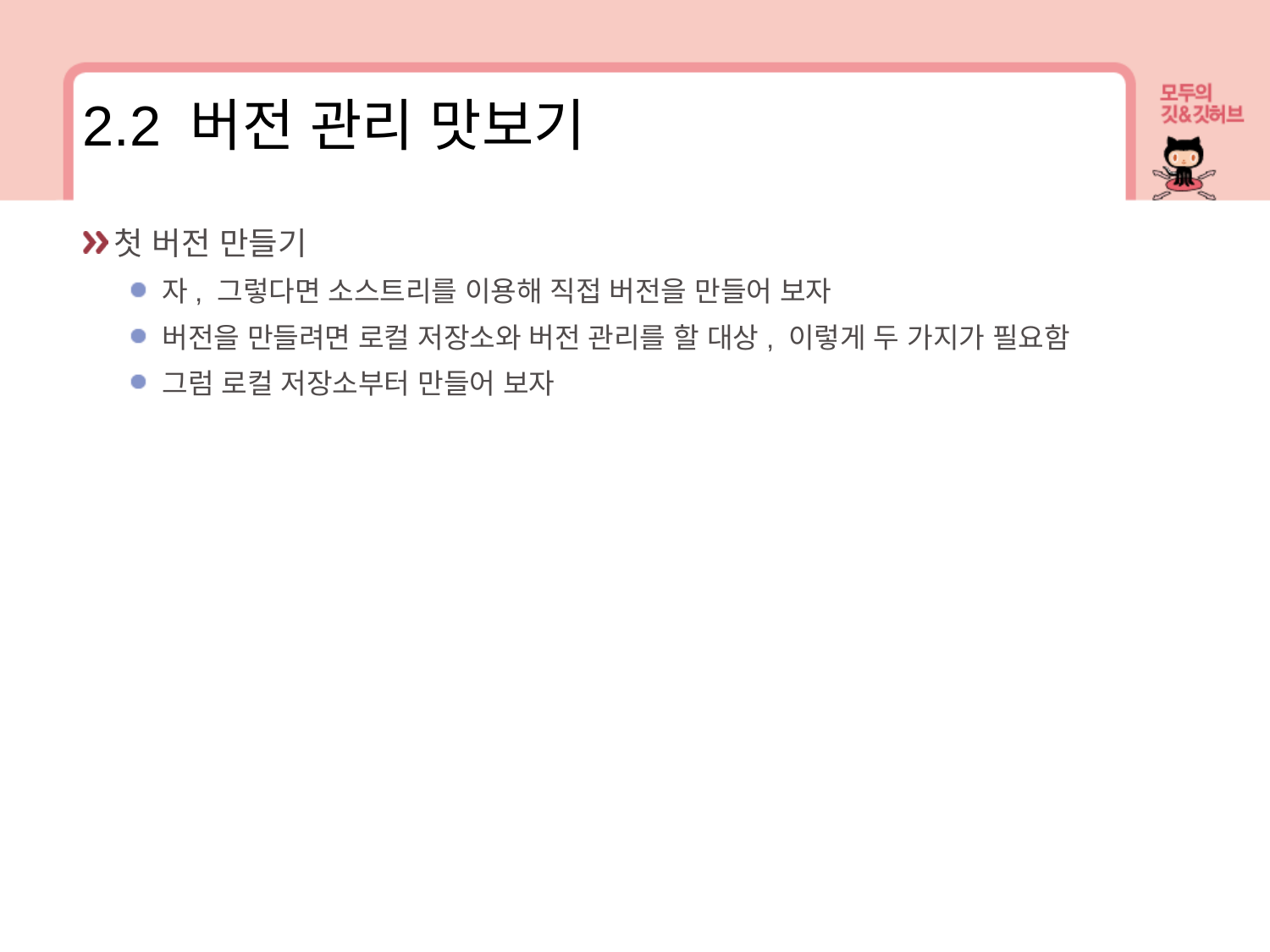

2.2 버전 관리 맛보기
첫 버전 만들기
자, 그렇다면 소스트리를 이용해 직접 버전을 만들어 보자
버전을 만들려면 로컬 저장소와 버전 관리를 할 대상, 이렇게 두 가지가 필요함
그럼 로컬 저장소부터 만들어 보자